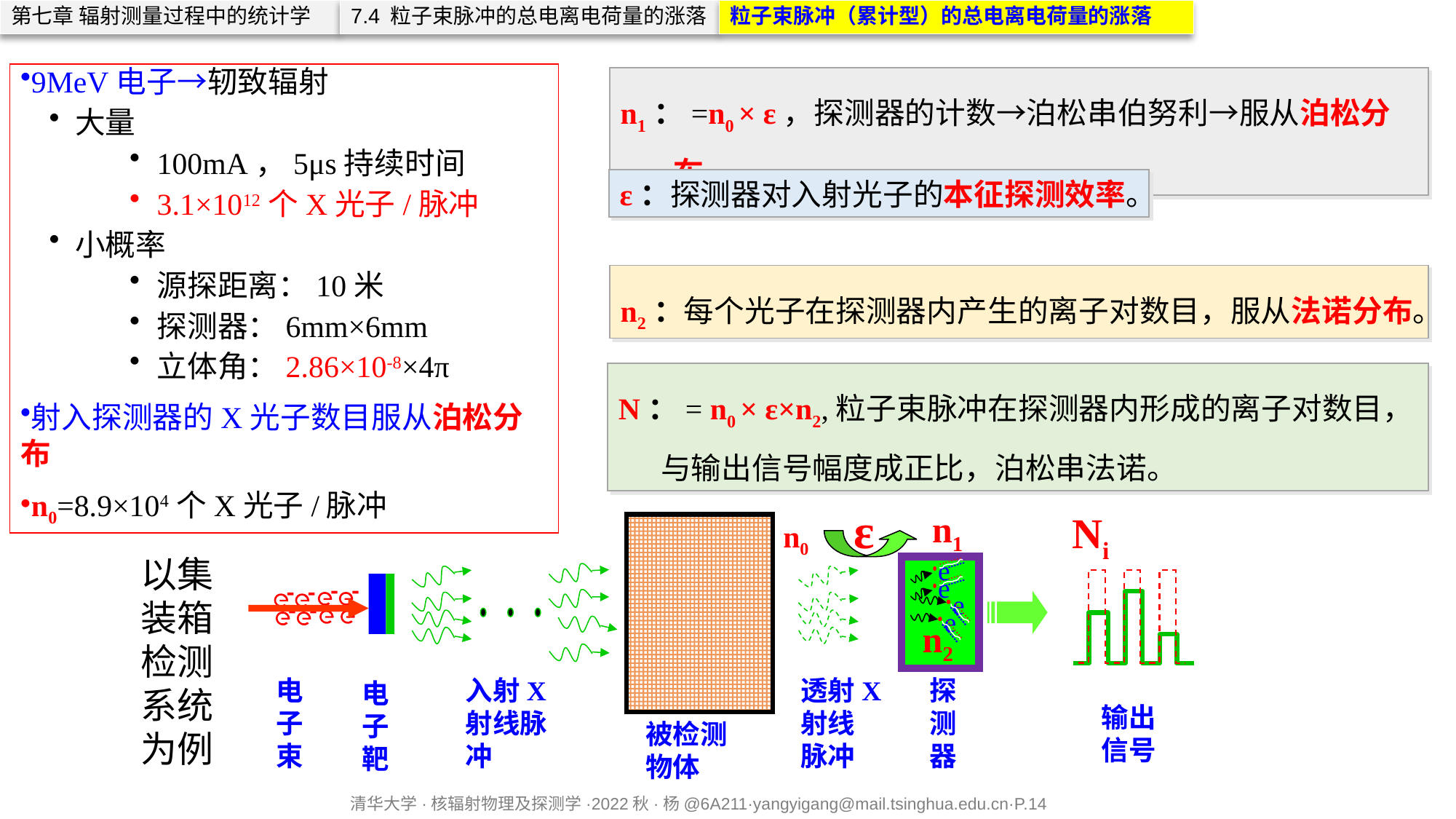

第七章 辐射测量过程中的统计学
7.4 粒子束脉冲的总电离电荷量的涨落

粒子束脉冲（累计型）的总电离电荷量的涨落

9MeV电子→轫致辐射
大量
100mA，5μs持续时间
3.1×1012个X光子/脉冲
小概率
源探距离：10米
探测器：6mm×6mm
立体角：2.86×10-8×4π
射入探测器的X光子数目服从泊松分布
n0=8.9×104个X光子/脉冲
n1：=n0 × ε，探测器的计数→泊松串伯努利→服从泊松分布。
n1
ε：探测器对入射光子的本征探测效率。
ε

n2：每个光子在探测器内产生的离子对数目，服从法诺分布。
n2
N：= n0 × ε×n2,粒子束脉冲在探测器内形成的离子对数目，与输出信号幅度成正比，泊松串法诺。
Ni
n0

被检测物体
以集装箱检测系统为例
e

探测器
e

e

e

入射X射线脉冲

透射X射线脉冲

输出信号

电子靶

电子束